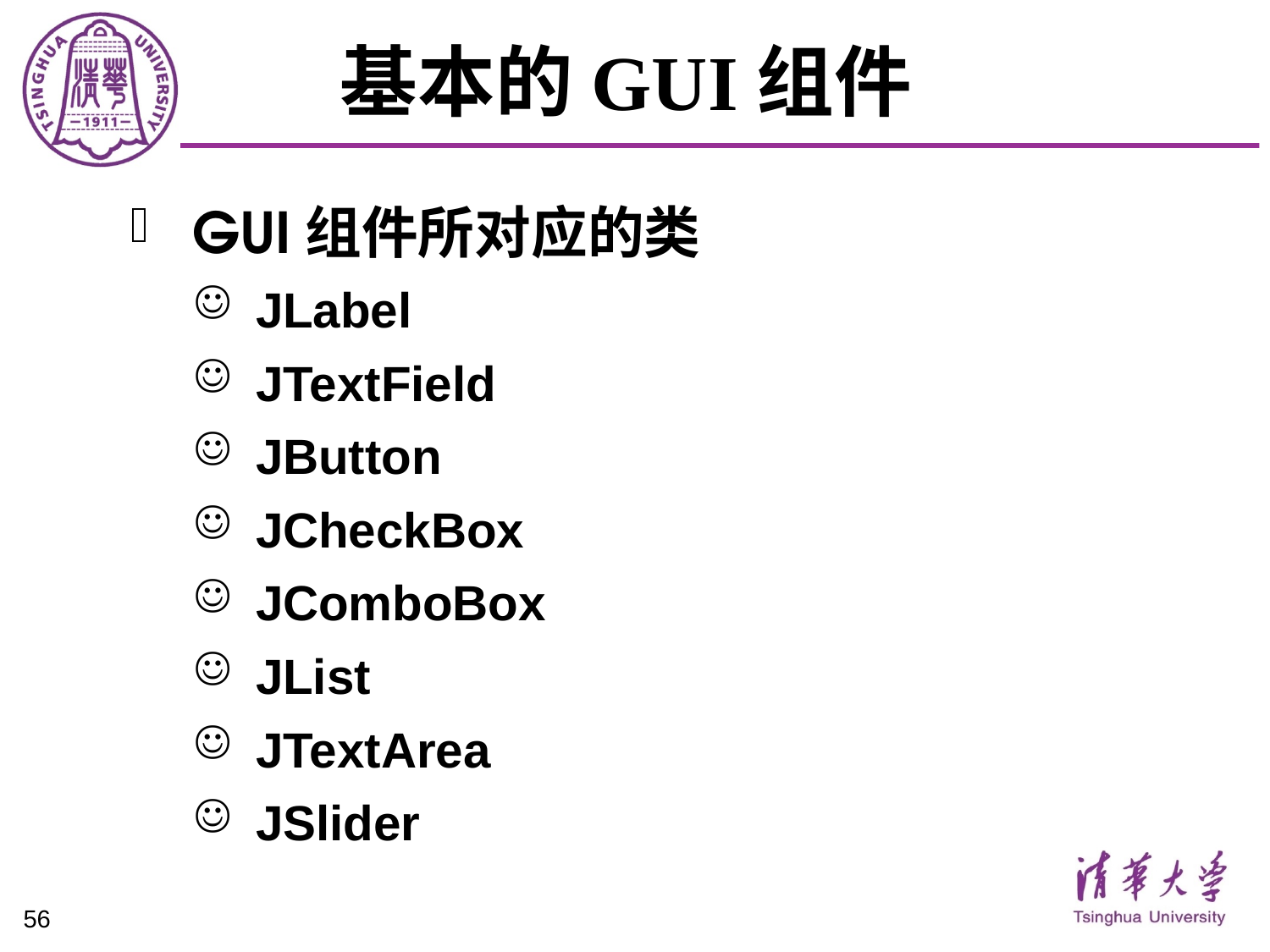

# 基本的GUI组件
GUI组件所对应的类
JLabel
JTextField
JButton
JCheckBox
JComboBox
JList
JTextArea
JSlider
56